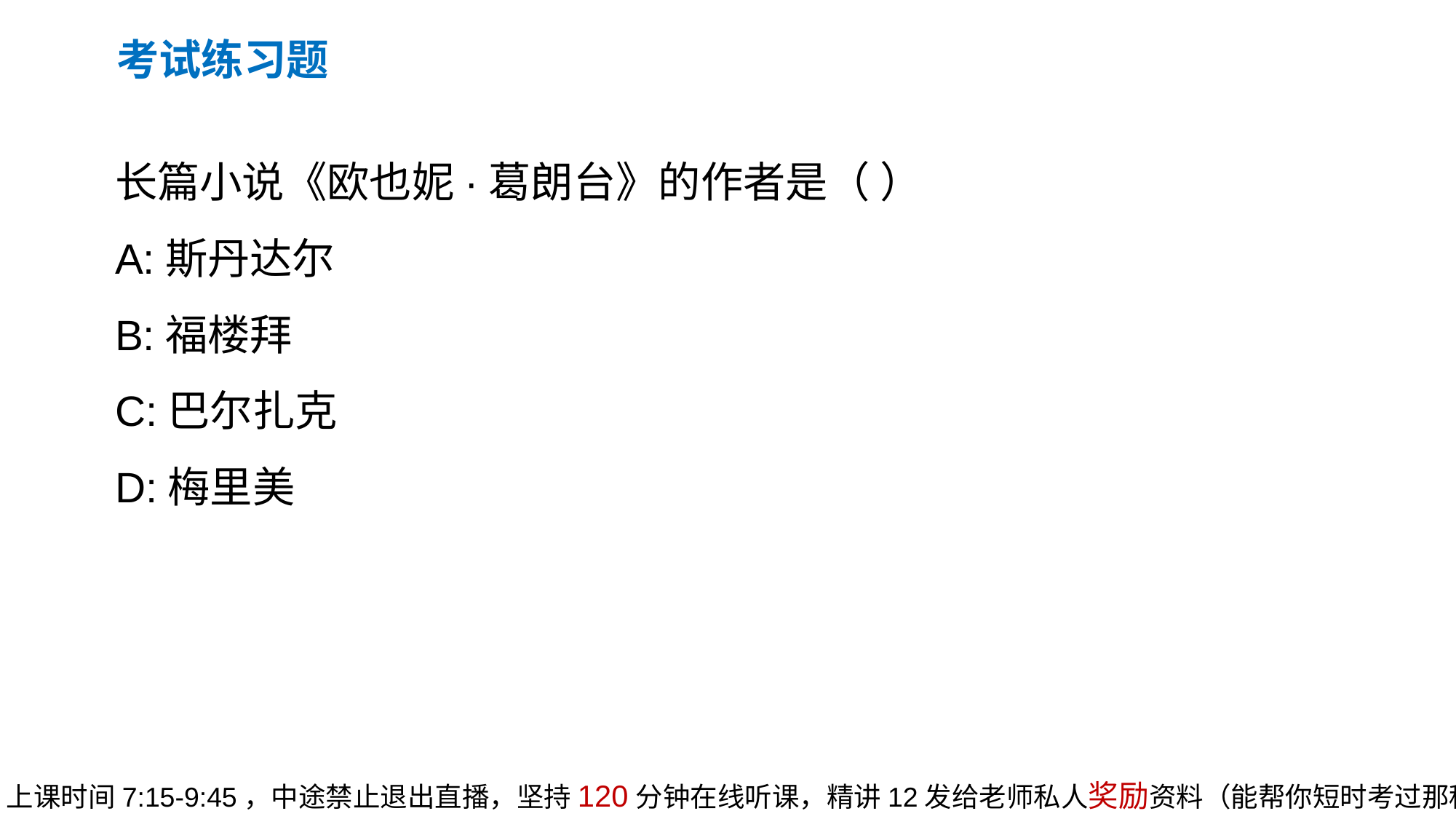

考试练习题
长篇小说《欧也妮·葛朗台》的作者是（ ）
A:斯丹达尔
B:福楼拜
C:巴尔扎克
D:梅里美